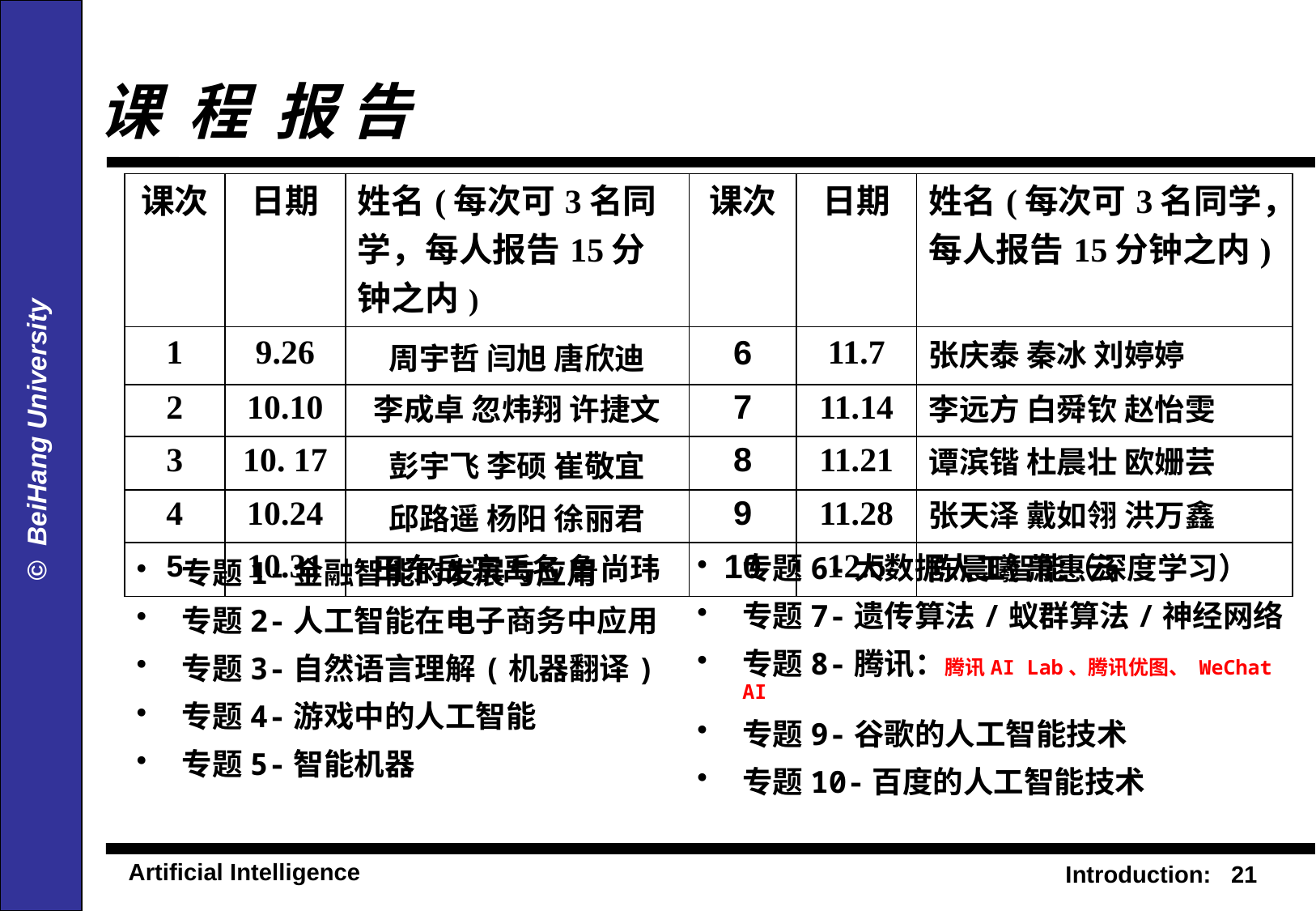

课  程  报 告
| 课次 | 日期 | 姓名(每次可3名同学，每人报告15分钟之内) | 课次 | 日期 | 姓名(每次可3名同学，每人报告15分钟之内) |
| --- | --- | --- | --- | --- | --- |
| 1 | 9.26 | 周宇哲 闫旭 唐欣迪 | 6 | 11.7 | 张庆泰 秦冰 刘婷婷 |
| 2 | 10.10 | 李成卓 忽炜翔 许捷文 | 7 | 11.14 | 李远方 白舜钦 赵怡雯 |
| 3 | 10. 17 | 彭宇飞 李硕 崔敬宜 | 8 | 11.21 | 谭滨锴 杜晨壮 欧姗芸 |
| 4 | 10.24 | 邱路遥 杨阳 徐丽君 | 9 | 11.28 | 张天泽 戴如翎 洪万鑫 |
| 5 | 10.31 | 田东岳 宗禹名 鲁尚玮 | 10 | 12.5 | 陈晨曦 萧惠云 |
专题6-大数据人工智能（深度学习）
专题7-遗传算法/蚁群算法/神经网络
专题8-腾讯：腾讯AI Lab、腾讯优图、 WeChat AI
专题9-谷歌的人工智能技术
专题10-百度的人工智能技术

专题1-金融智能的发展与应用
专题2-人工智能在电子商务中应用
专题3-自然语言理解(机器翻译)
专题4-游戏中的人工智能
专题5-智能机器